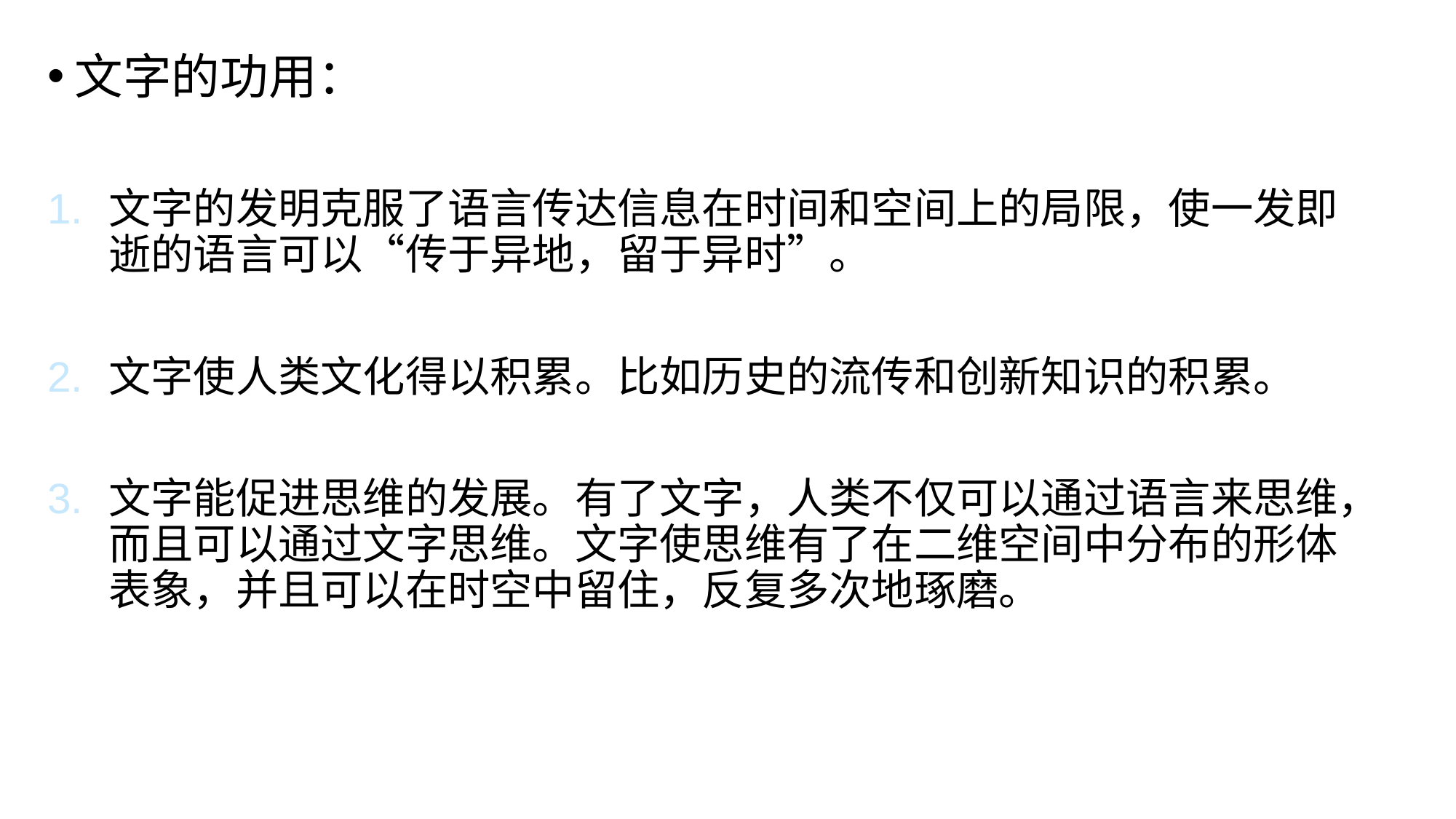

文字的功用：

文字的发明克服了语言传达信息在时间和空间上的局限，使一发即逝的语言可以“传于异地，留于异时”。

文字使人类文化得以积累。比如历史的流传和创新知识的积累。

文字能促进思维的发展。有了文字，人类不仅可以通过语言来思维，而且可以通过文字思维。文字使思维有了在二维空间中分布的形体表象，并且可以在时空中留住，反复多次地琢磨。